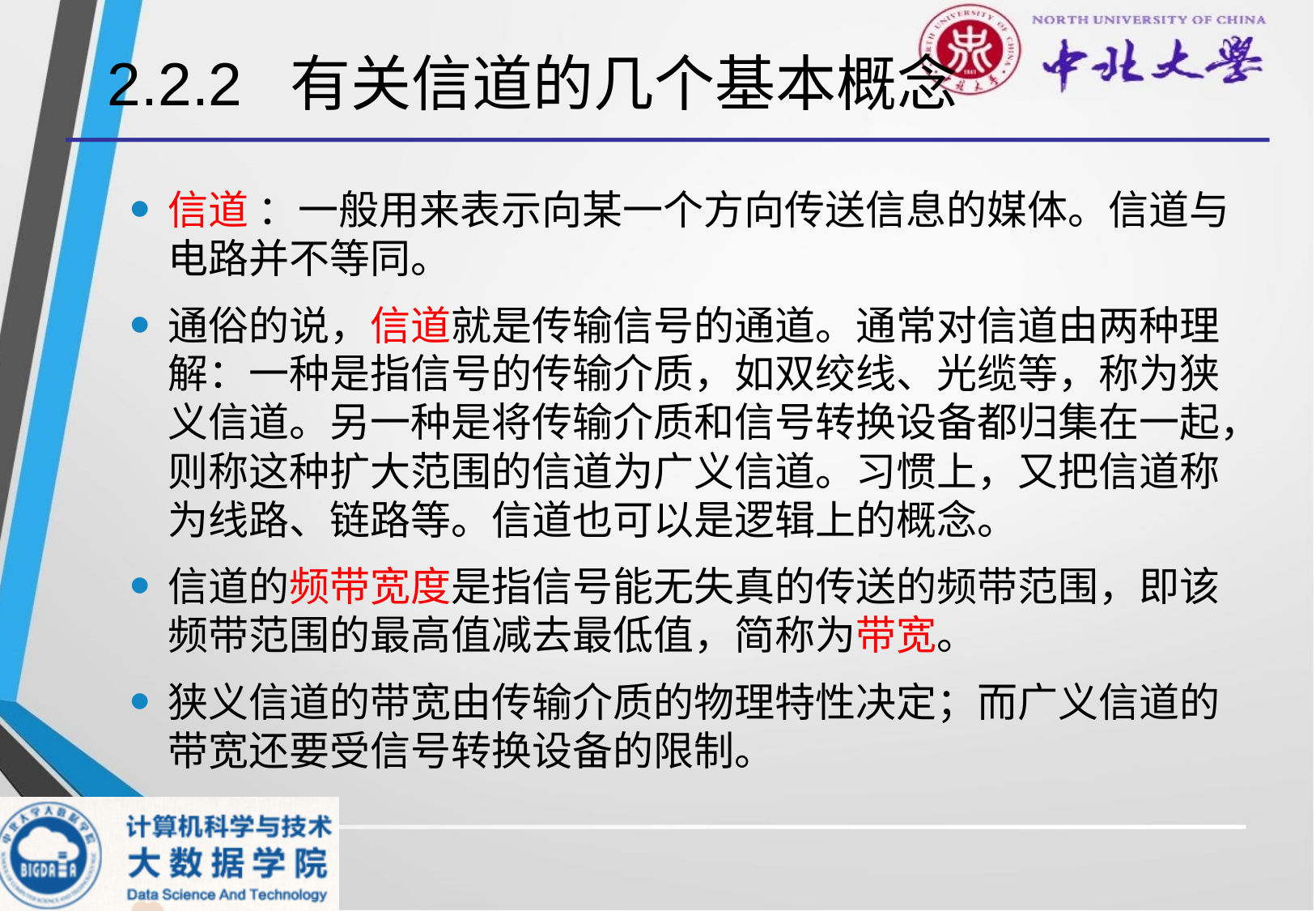

# 2.2.2  有关信道的几个基本概念
信道 ：一般用来表示向某一个方向传送信息的媒体。信道与电路并不等同。
通俗的说，信道就是传输信号的通道。通常对信道由两种理解：一种是指信号的传输介质，如双绞线、光缆等，称为狭义信道。另一种是将传输介质和信号转换设备都归集在一起，则称这种扩大范围的信道为广义信道。习惯上，又把信道称为线路、链路等。信道也可以是逻辑上的概念。
信道的频带宽度是指信号能无失真的传送的频带范围，即该频带范围的最高值减去最低值，简称为带宽。
狭义信道的带宽由传输介质的物理特性决定；而广义信道的带宽还要受信号转换设备的限制。
18